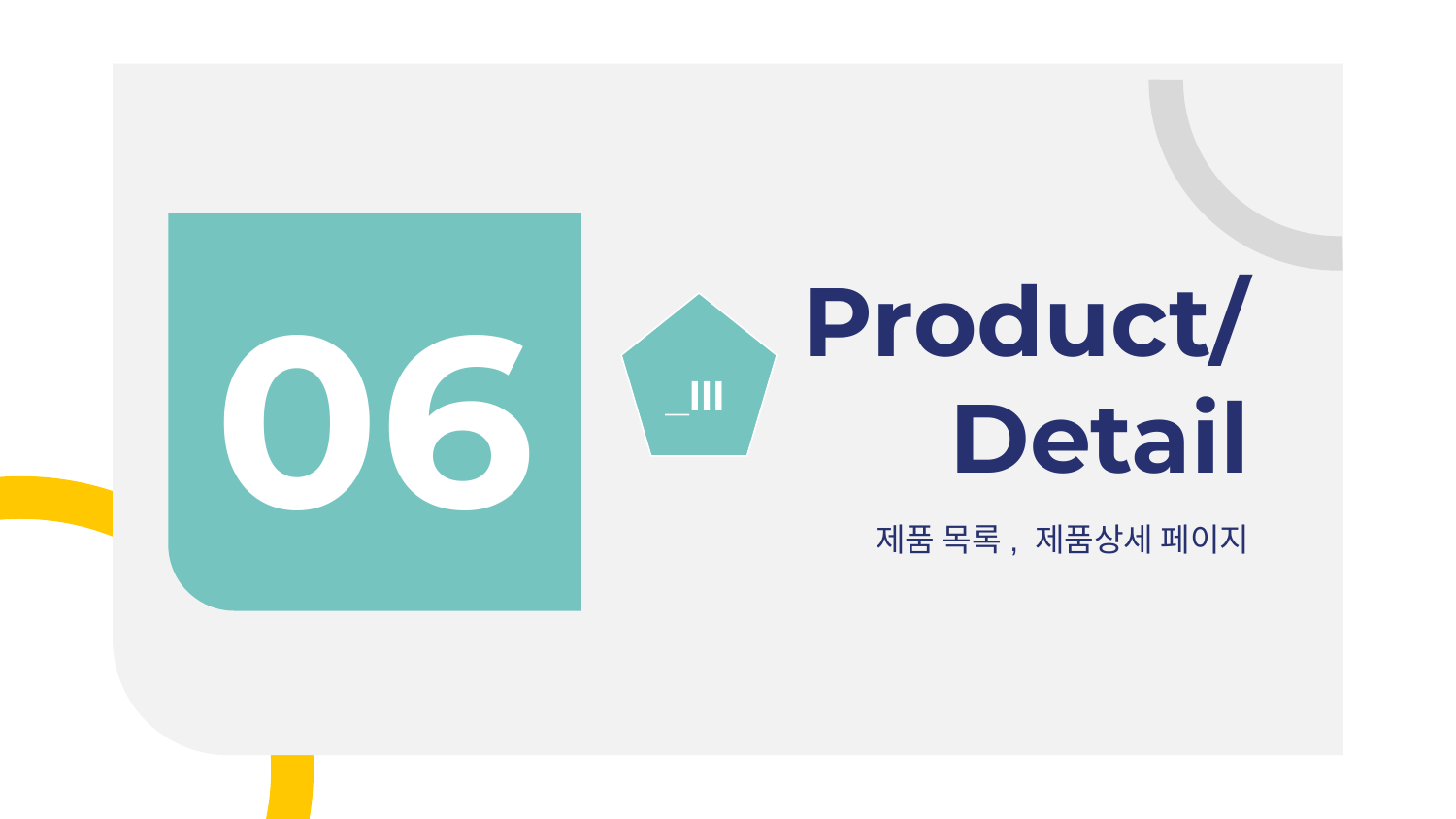

# Product/
Detail
06
_III
제품 목록, 제품상세 페이지